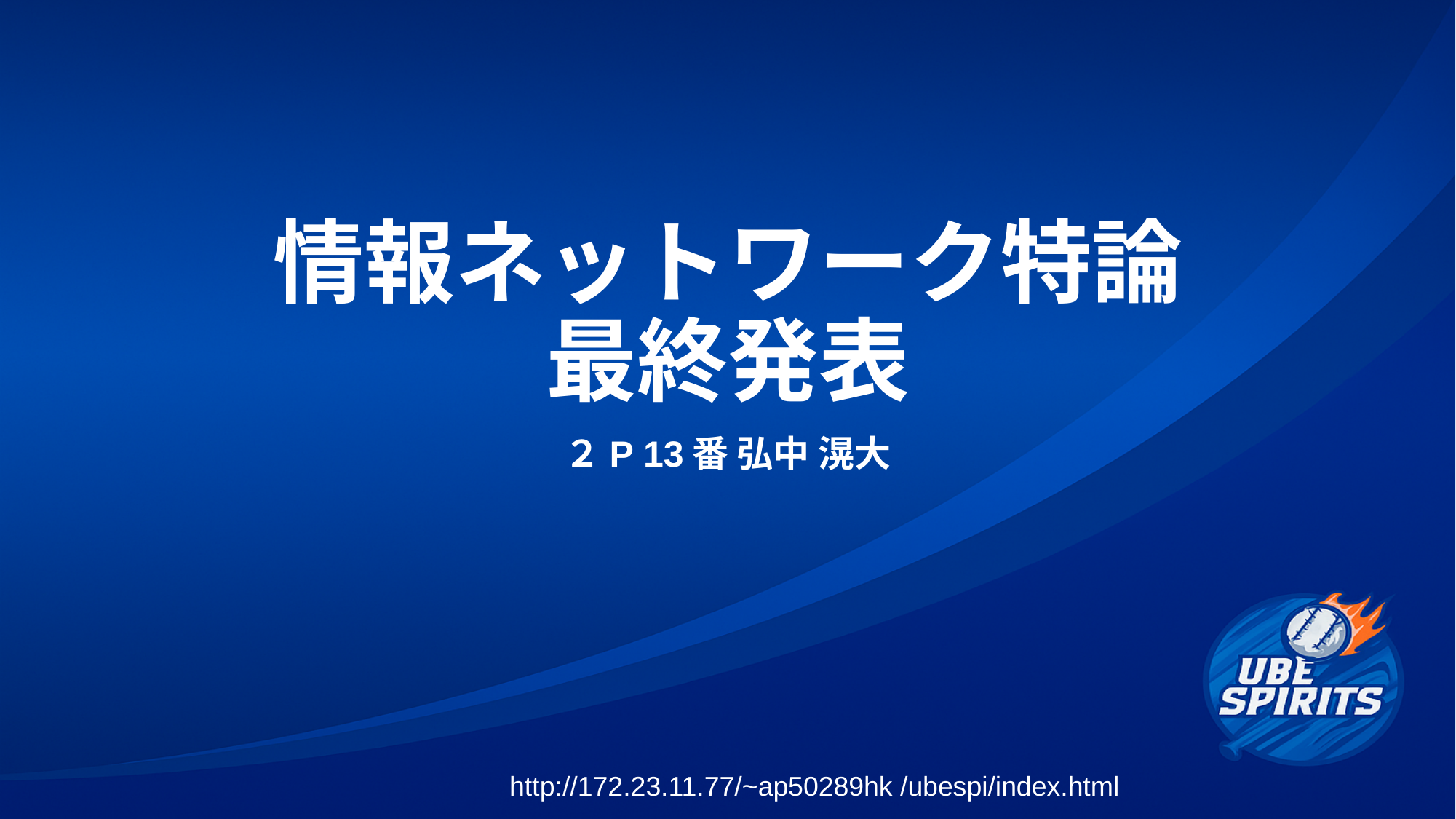

# 情報ネットワーク特論 最終発表
２P 13番 弘中 滉大
http://172.23.11.77/~ap50289hk /ubespi/index.html